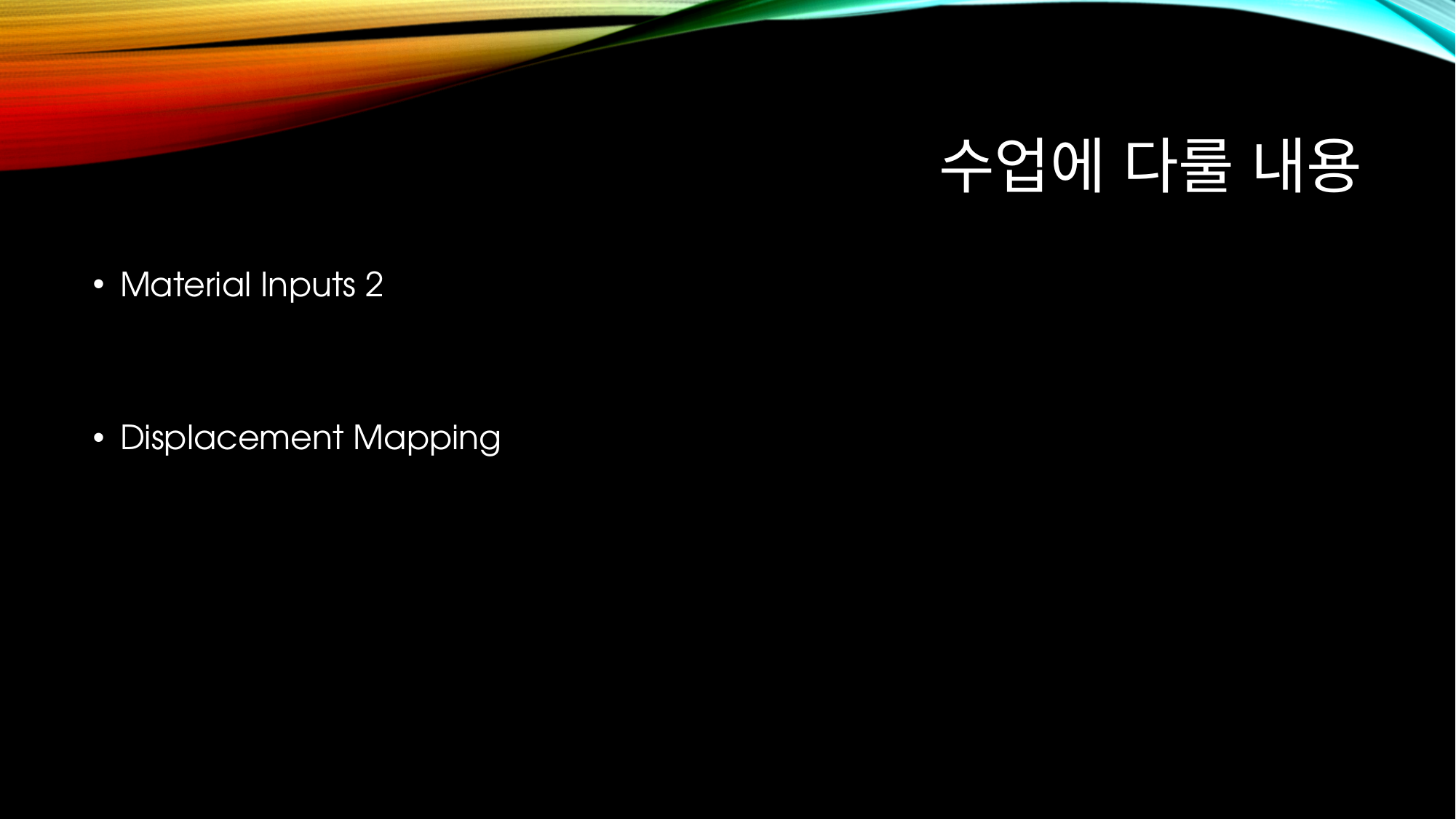

# 수업에 다룰 내용
Material Inputs 2

Displacement Mapping